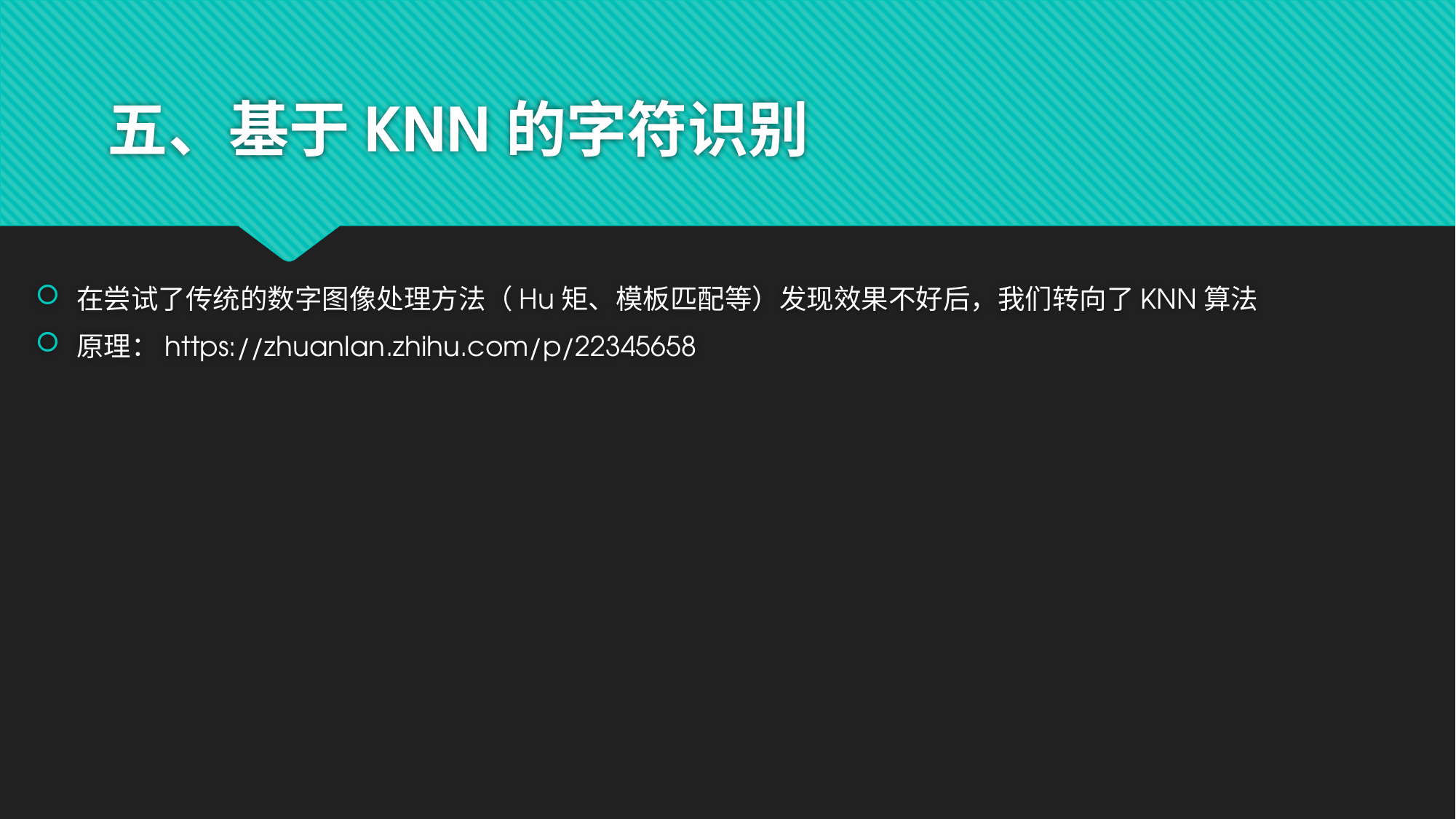

# 五、基于KNN的字符识别
在尝试了传统的数字图像处理方法（Hu矩、模板匹配等）发现效果不好后，我们转向了KNN算法
原理：https://zhuanlan.zhihu.com/p/22345658